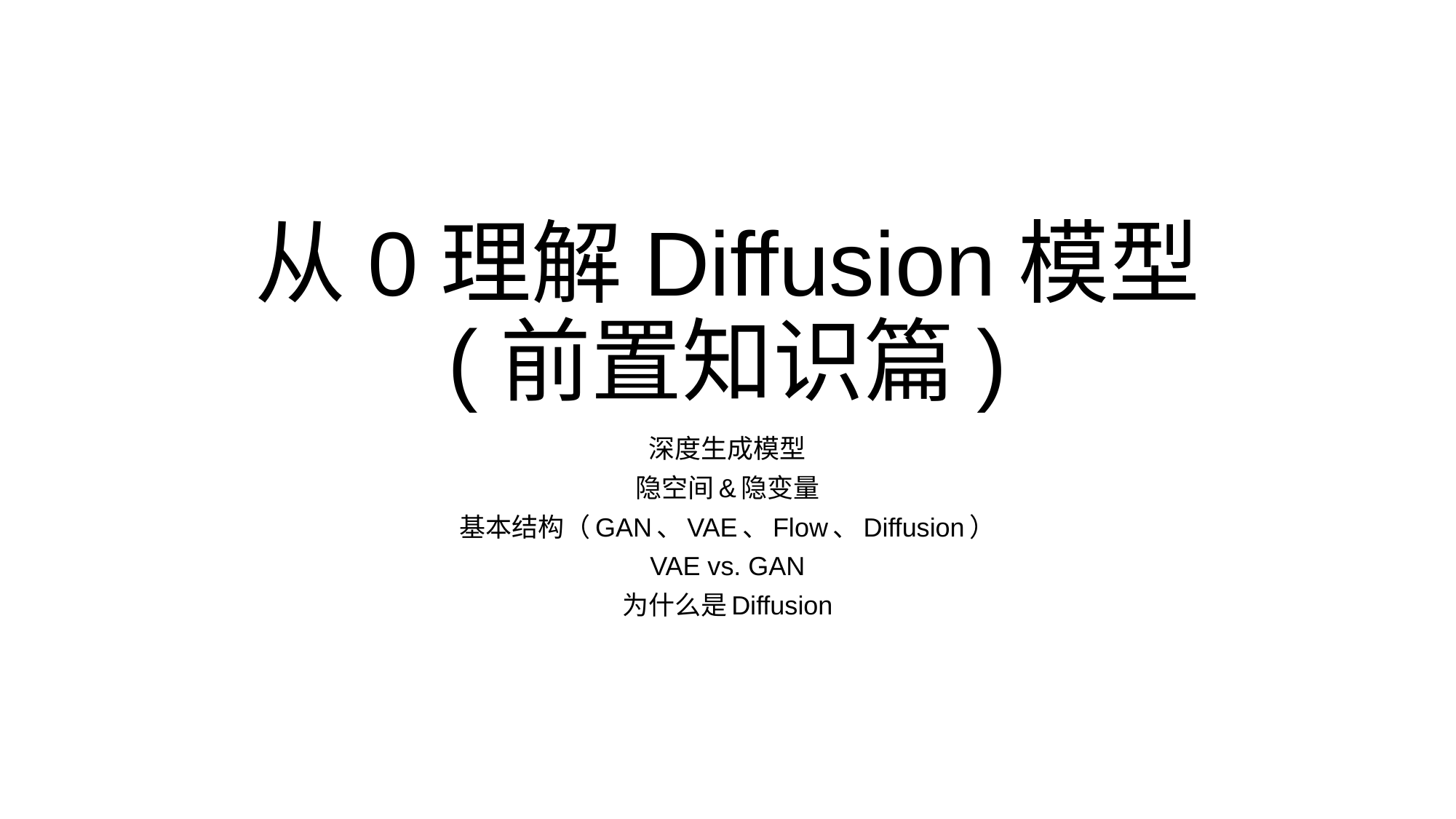

# 从0理解Diffusion模型 (前置知识篇)
深度生成模型
隐空间&隐变量
基本结构（GAN、VAE、Flow、Diffusion）
VAE vs. GAN
为什么是Diffusion